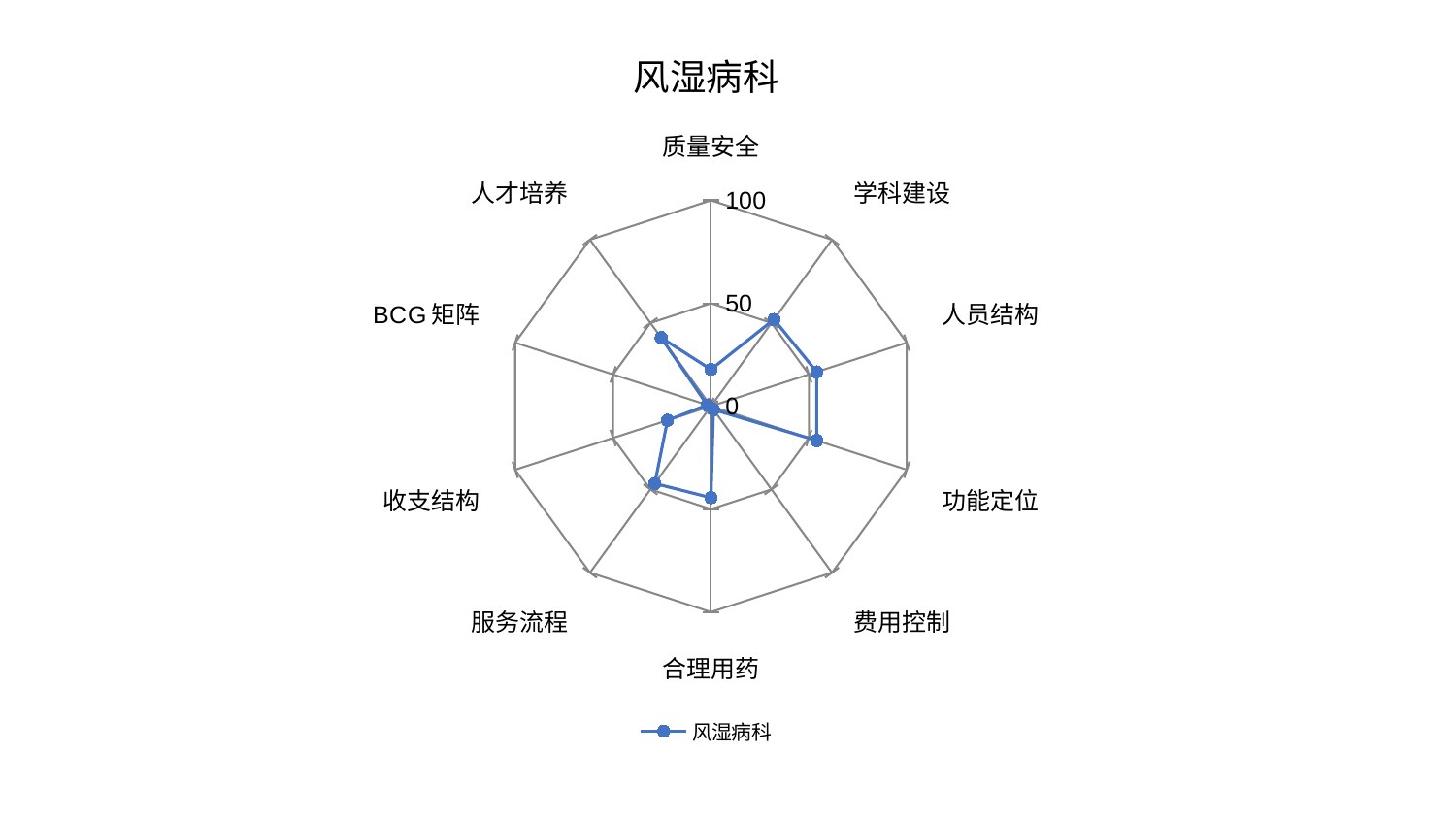

### Chart: 风湿病科

| Category | 风湿病科 |
|---|---|
| 质量安全 | 17.85503862729547 |
| 学科建设 | 52.07063711629775 |
| 人员结构 | 53.99270175822211 |
| 功能定位 | 54.03620024783467 |
| 费用控制 | 2.057201633200799 |
| 合理用药 | 44.466616709256 |
| 服务流程 | 46.44817478694952 |
| 收支结构 | 22.21626322630609 |
| BCG矩阵 | 1.8853986844517743 |
| 人才培养 | 41.17263168373545 |
131